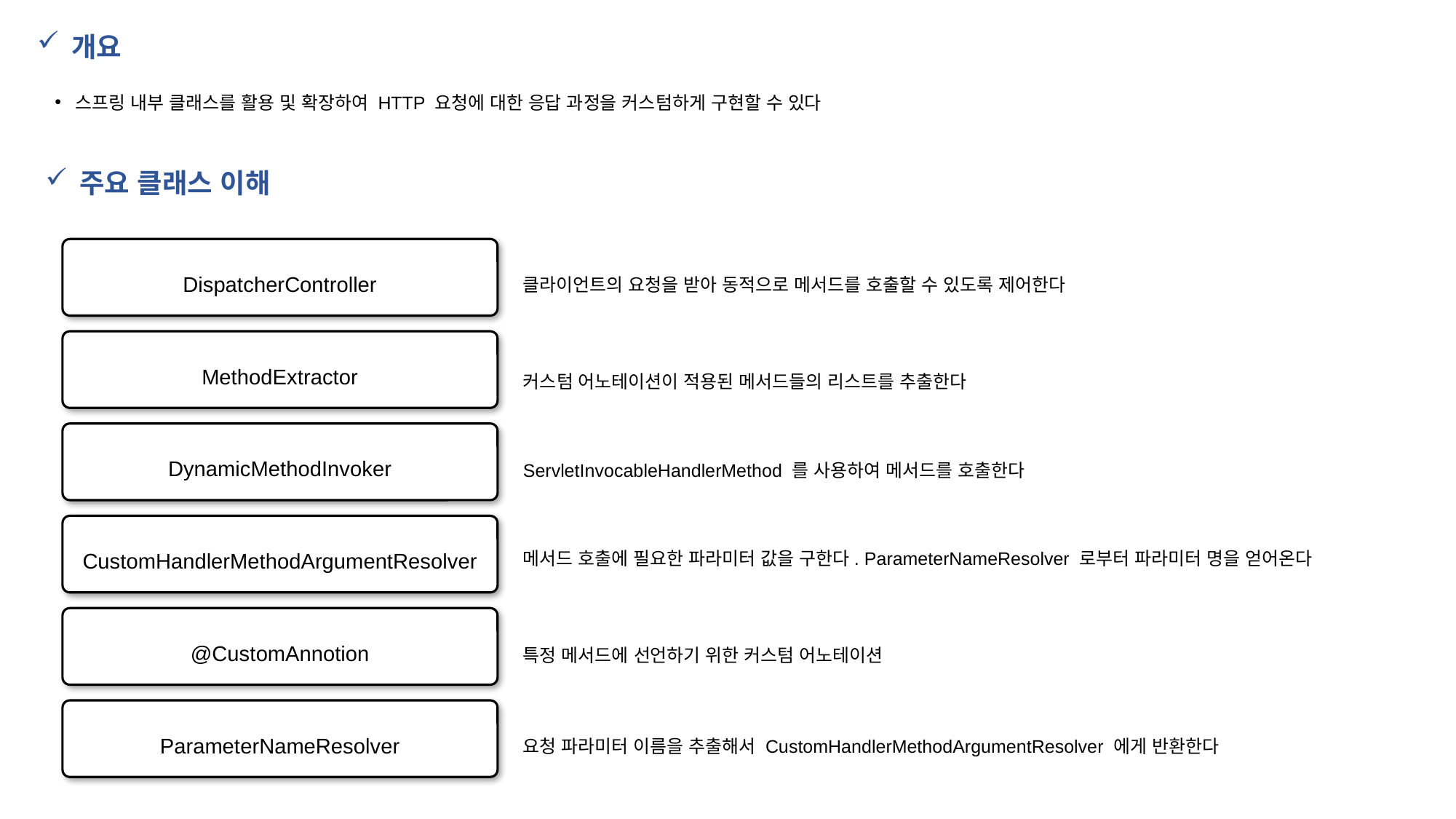

개요
스프링 내부 클래스를 활용 및 확장하여 HTTP 요청에 대한 응답 과정을 커스텀하게 구현할 수 있다
주요 클래스 이해
DispatcherController
클라이언트의 요청을 받아 동적으로 메서드를 호출할 수 있도록 제어한다
MethodExtractor
커스텀 어노테이션이 적용된 메서드들의 리스트를 추출한다
DynamicMethodInvoker
ServletInvocableHandlerMethod 를 사용하여 메서드를 호출한다
CustomHandlerMethodArgumentResolver
메서드 호출에 필요한 파라미터 값을 구한다. ParameterNameResolver 로부터 파라미터 명을 얻어온다
@CustomAnnotion
특정 메서드에 선언하기 위한 커스텀 어노테이션
ParameterNameResolver
요청 파라미터 이름을 추출해서 CustomHandlerMethodArgumentResolver 에게 반환한다